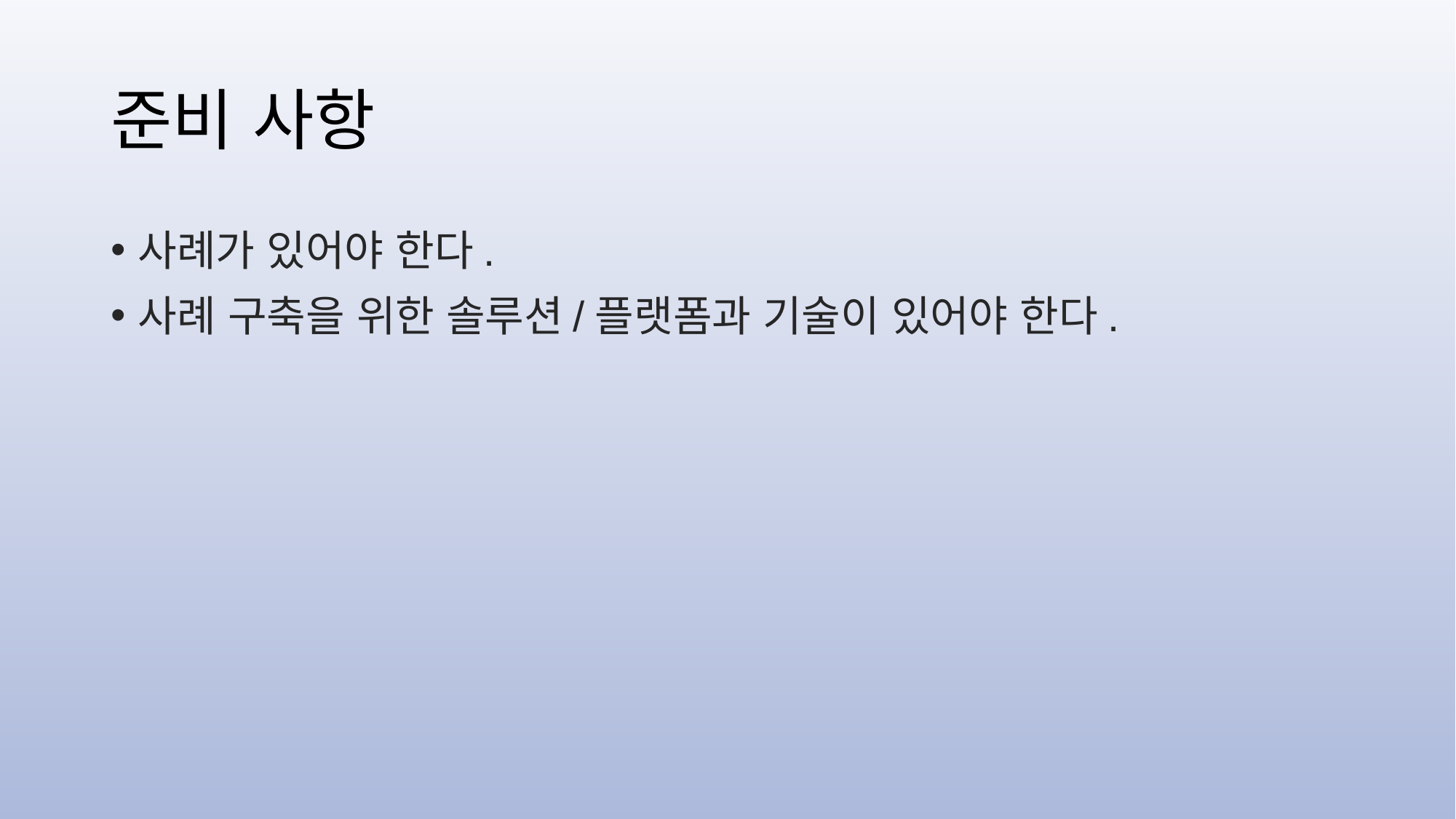

# 준비 사항
사례가 있어야 한다.
사례 구축을 위한 솔루션/플랫폼과 기술이 있어야 한다.